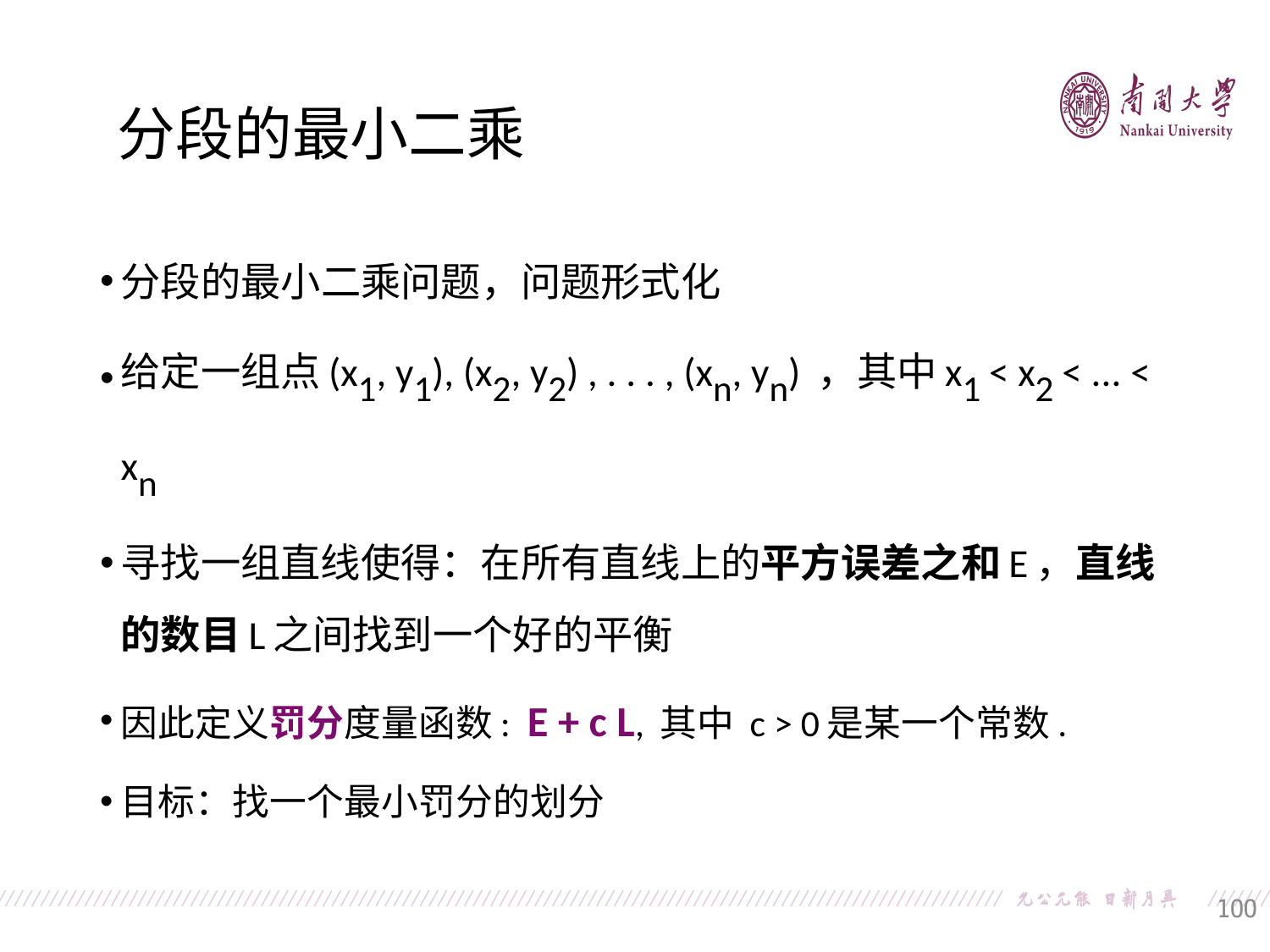

分段的最小二乘
分段的最小二乘问题，问题形式化
给定一组点(x1, y1), (x2, y2) , . . . , (xn, yn) ，其中x1 < x2 < ... < xn
寻找一组直线使得：在所有直线上的平方误差之和E，直线的数目L之间找到一个好的平衡
因此定义罚分度量函数:  E + c L, 其中 c > 0是某一个常数.
目标：找一个最小罚分的划分

100